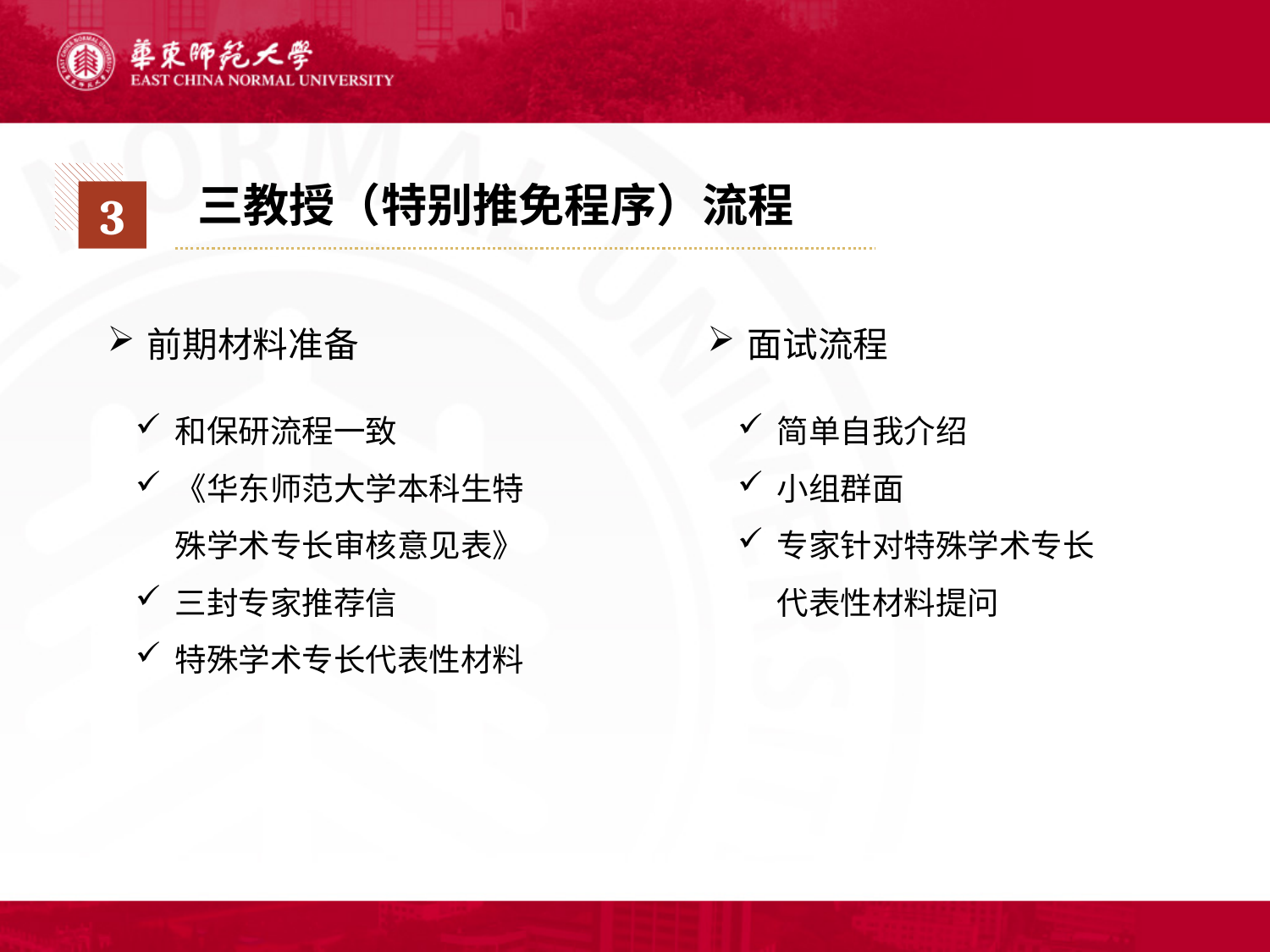

3
三教授（特别推免程序）流程
前期材料准备
面试流程
和保研流程一致
《华东师范大学本科生特殊学术专长审核意见表》
三封专家推荐信
特殊学术专长代表性材料
简单自我介绍
小组群面
专家针对特殊学术专长代表性材料提问